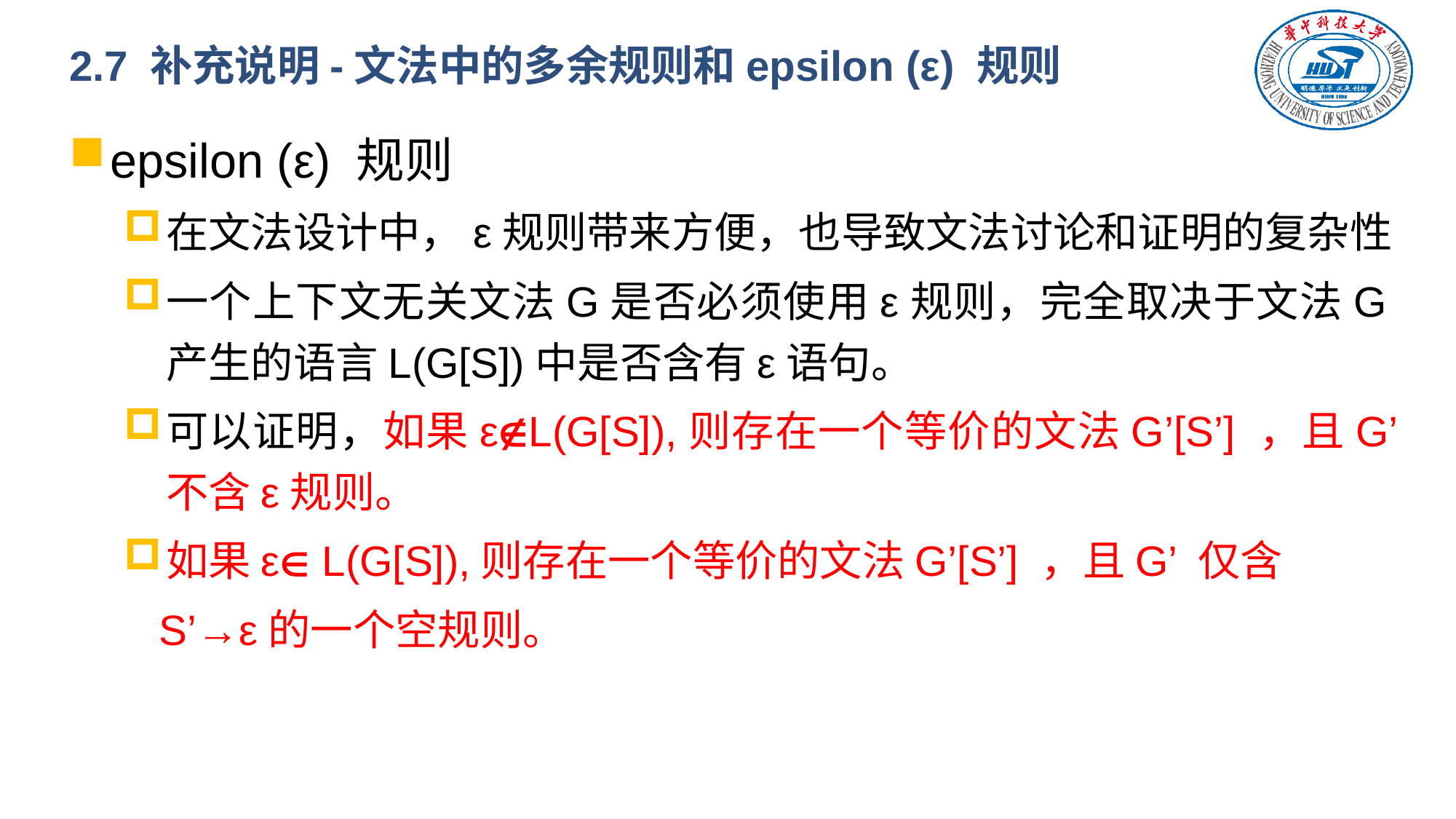

# 2.7 补充说明-文法中的多余规则和epsilon (ε) 规则
epsilon (ε) 规则
在文法设计中，ε规则带来方便，也导致文法讨论和证明的复杂性
一个上下文无关文法G是否必须使用ε规则，完全取决于文法G产生的语言L(G[S])中是否含有ε语句。
可以证明，如果ε∉L(G[S]),则存在一个等价的文法G’[S’] ，且G’ 不含ε规则。
如果ε∈ L(G[S]),则存在一个等价的文法G’[S’] ，且G’ 仅含
   S’→ε的一个空规则。

75